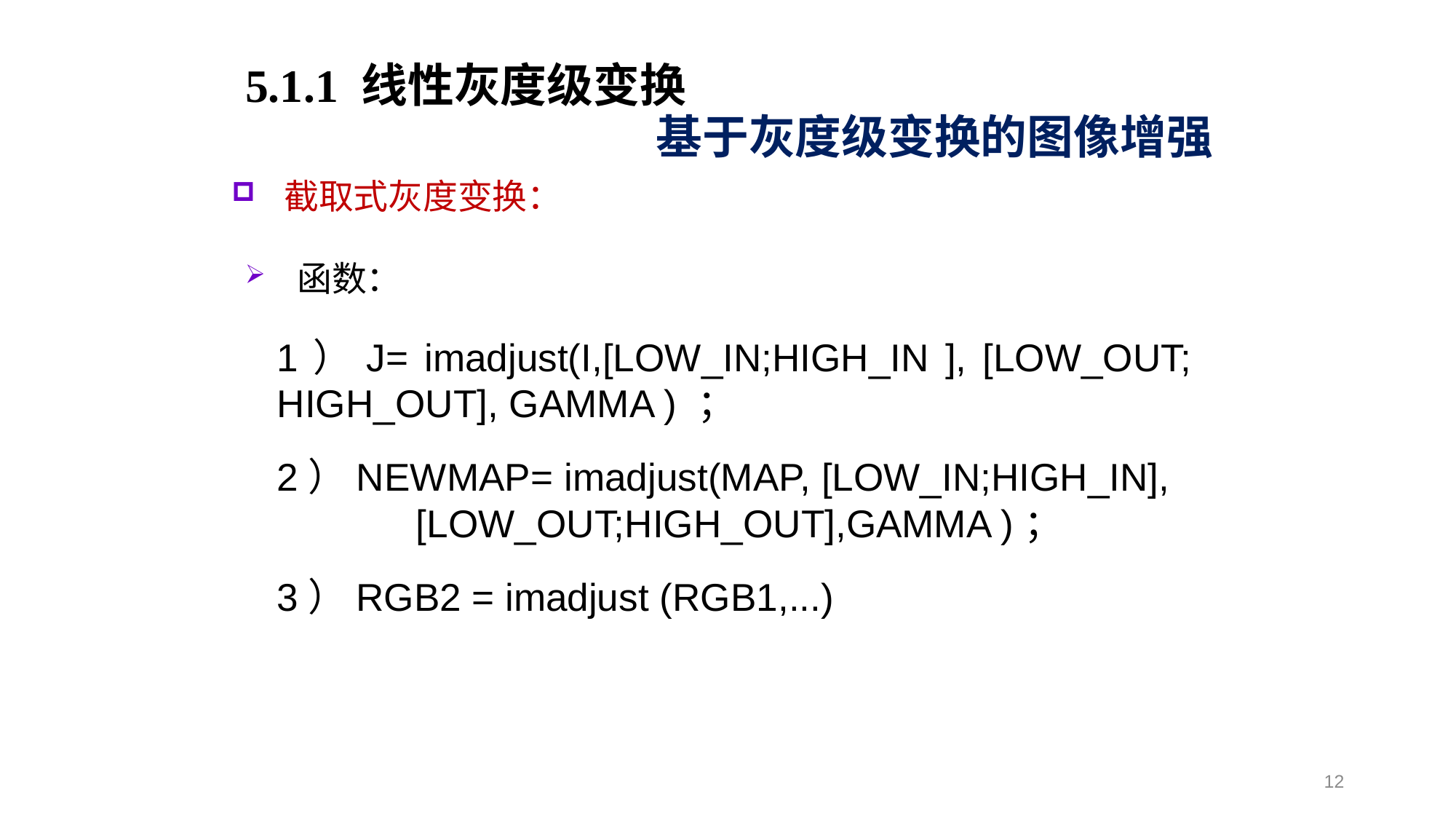

5.1.1 线性灰度级变换
基于灰度级变换的图像增强
截取式灰度变换：
函数：
1）J= imadjust(I,[LOW_IN;HIGH_IN ], [LOW_OUT; HIGH_OUT], GAMMA ) ；
2）NEWMAP= imadjust(MAP, [LOW_IN;HIGH_IN],                [LOW_OUT;HIGH_OUT],GAMMA )；
3）RGB2 = imadjust (RGB1,...)
12